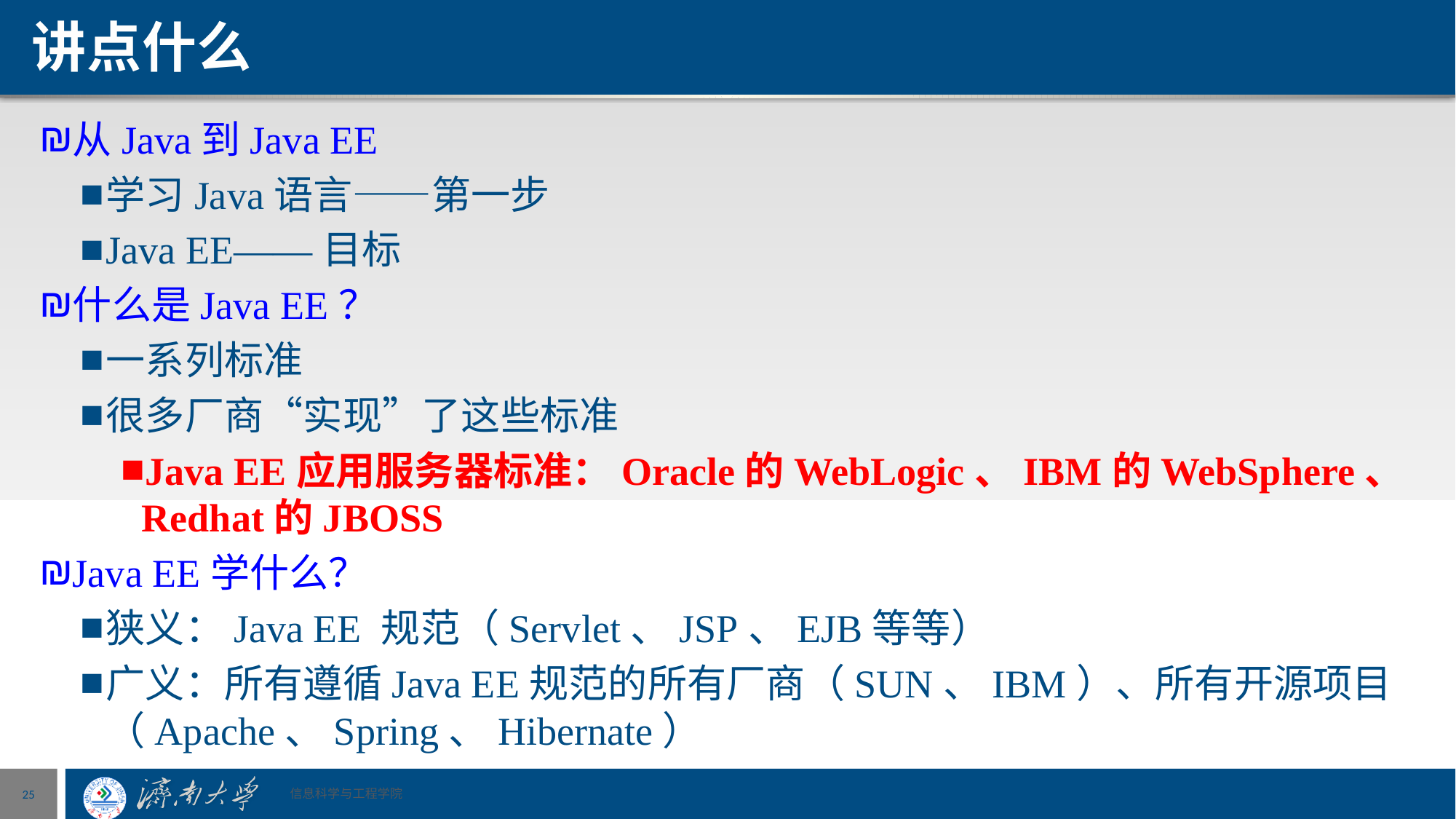

# 讲点什么
从Java到Java EE
学习Java语言——第一步
Java EE——目标
什么是Java EE？
一系列标准
很多厂商“实现”了这些标准
Java EE应用服务器标准：Oracle的WebLogic、IBM的WebSphere、Redhat的JBOSS
Java EE学什么？
狭义：Java EE 规范（Servlet、JSP、EJB等等）
广义：所有遵循Java EE规范的所有厂商（SUN、IBM）、所有开源项目（Apache、Spring、Hibernate）